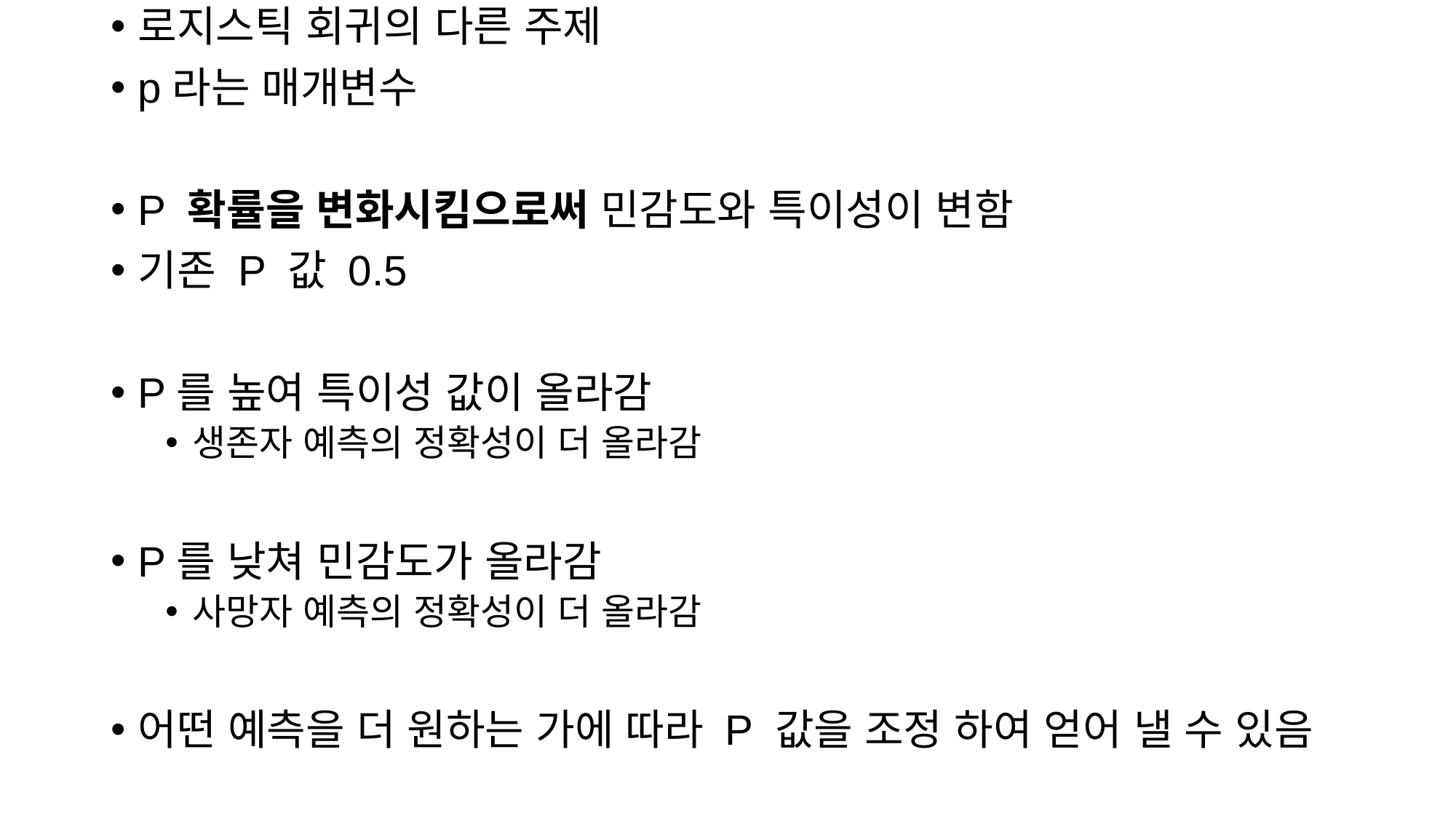

로지스틱 회귀의 다른 주제
p라는 매개변수

P 확률을 변화시킴으로써 민감도와 특이성이 변함
기존 P 값 0.5

P를 높여 특이성 값이 올라감
생존자 예측의 정확성이 더 올라감

P를 낮쳐 민감도가 올라감
사망자 예측의 정확성이 더 올라감

어떤 예측을 더 원하는 가에 따라 P 값을 조정 하여 얻어 낼 수 있음